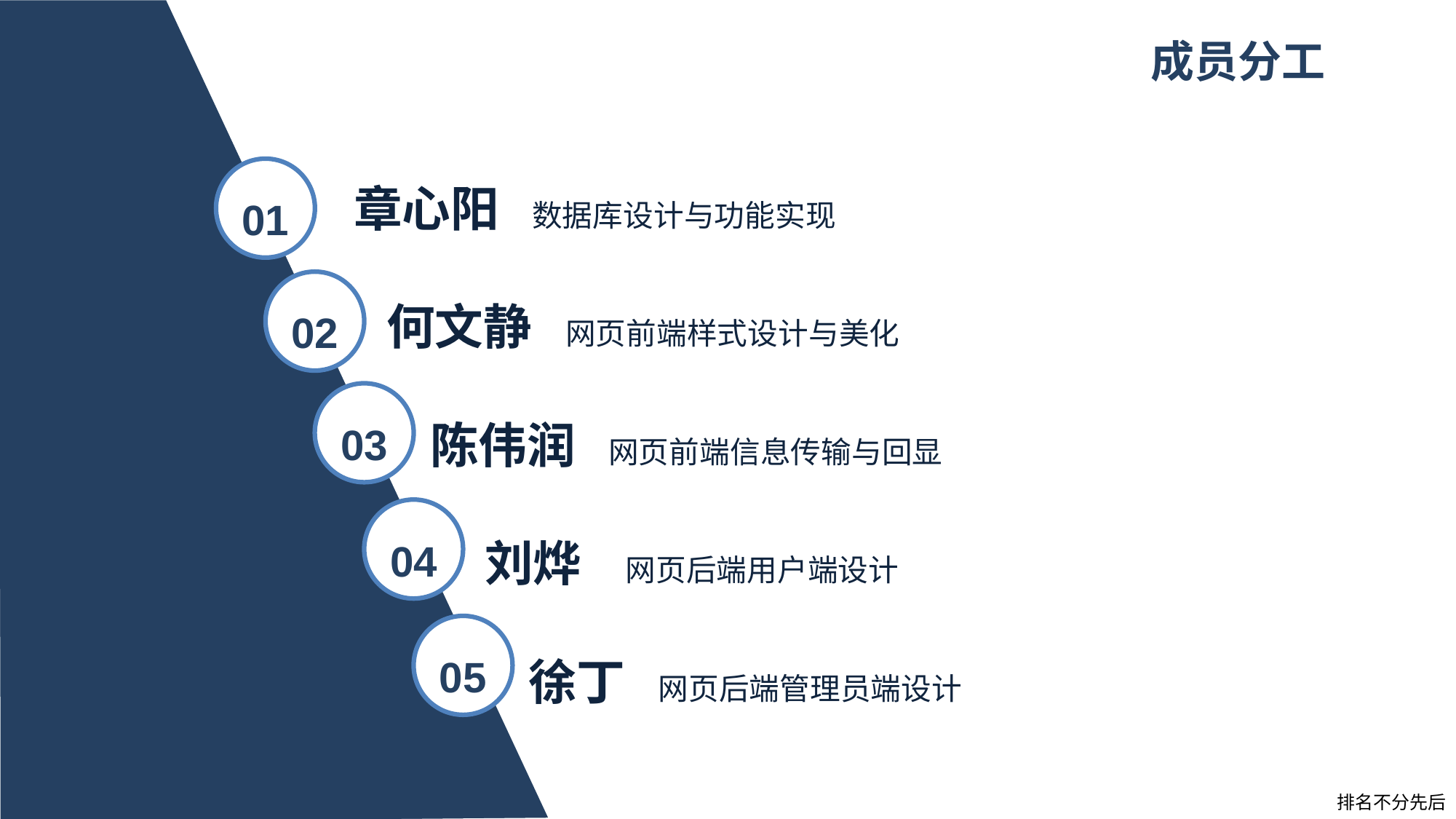

# 成员分工
    章心阳   数据库设计与功能实现
       何文静   网页前端样式设计与美化
           陈伟润   网页前端信息传输与回显
                刘烨    网页后端用户端设计
                    徐丁   网页后端管理员端设计

01

02

03

04

05
排名不分先后